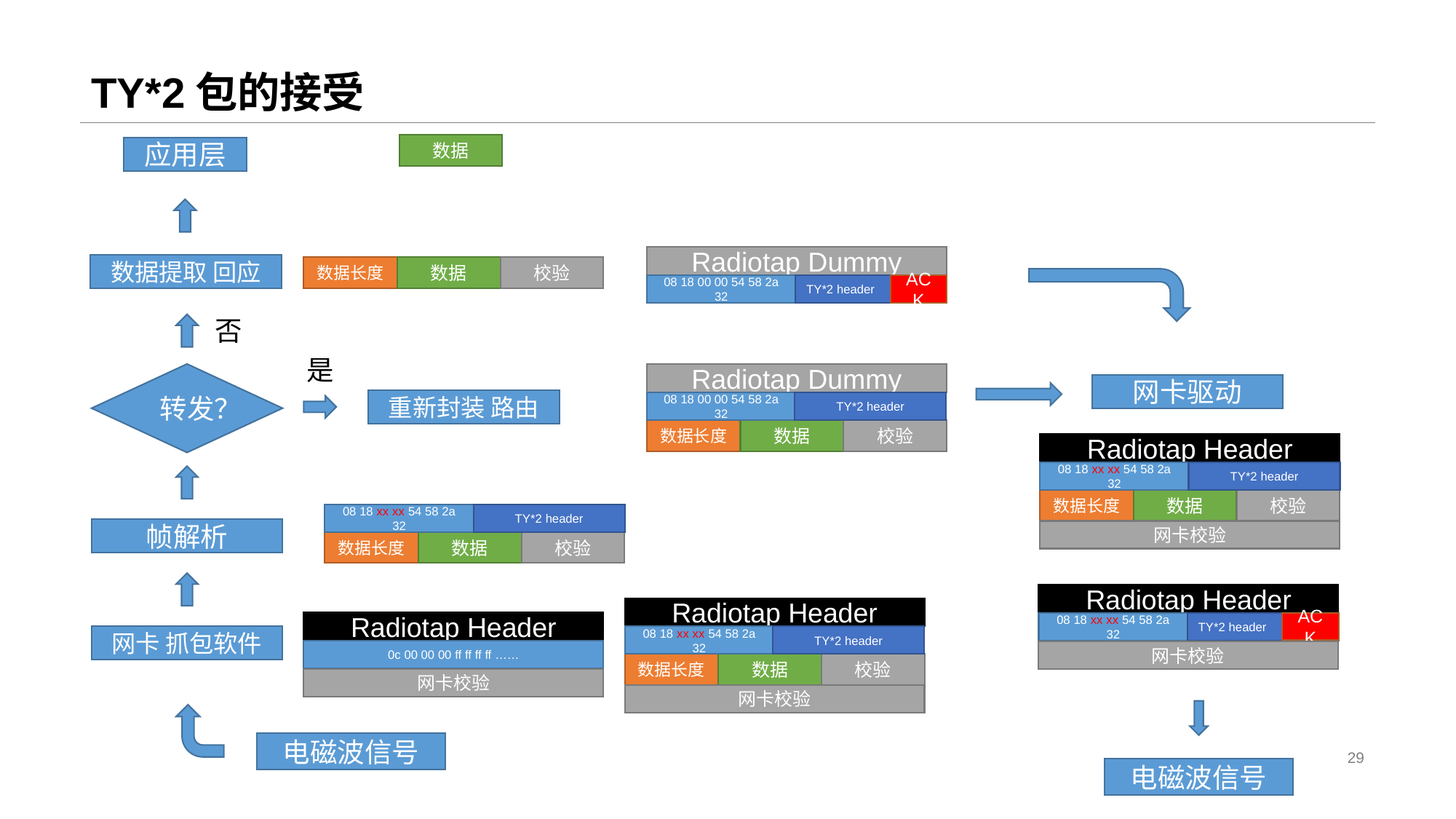

# TY*2包的接受
数据
应用层

Radiotap Dummy
数据提取 回应
数据长度
数据
校验
ACK
TY*2 header
08 18 00 00 54 58 2a 32
否

是
转发？
Radiotap Dummy
网卡驱动

重新封装 路由

TY*2 header
08 18 00 00 54 58 2a 32
数据长度
数据
校验
Radiotap Header
TY*2 header
08 18 xx xx 54 58 2a 32

数据长度
数据
校验
TY*2 header
08 18 xx xx 54 58 2a 32
帧解析
网卡校验
数据长度
数据
校验

Radiotap Header
Radiotap Header
Radiotap Header
ACK
TY*2 header
08 18 xx xx 54 58 2a 32
网卡 抓包软件
TY*2 header
08 18 xx xx 54 58 2a 32
0c 00 00 00 ff ff ff ff ……
网卡校验
数据长度
数据
校验
网卡校验
网卡校验

电磁波信号
电磁波信号
29